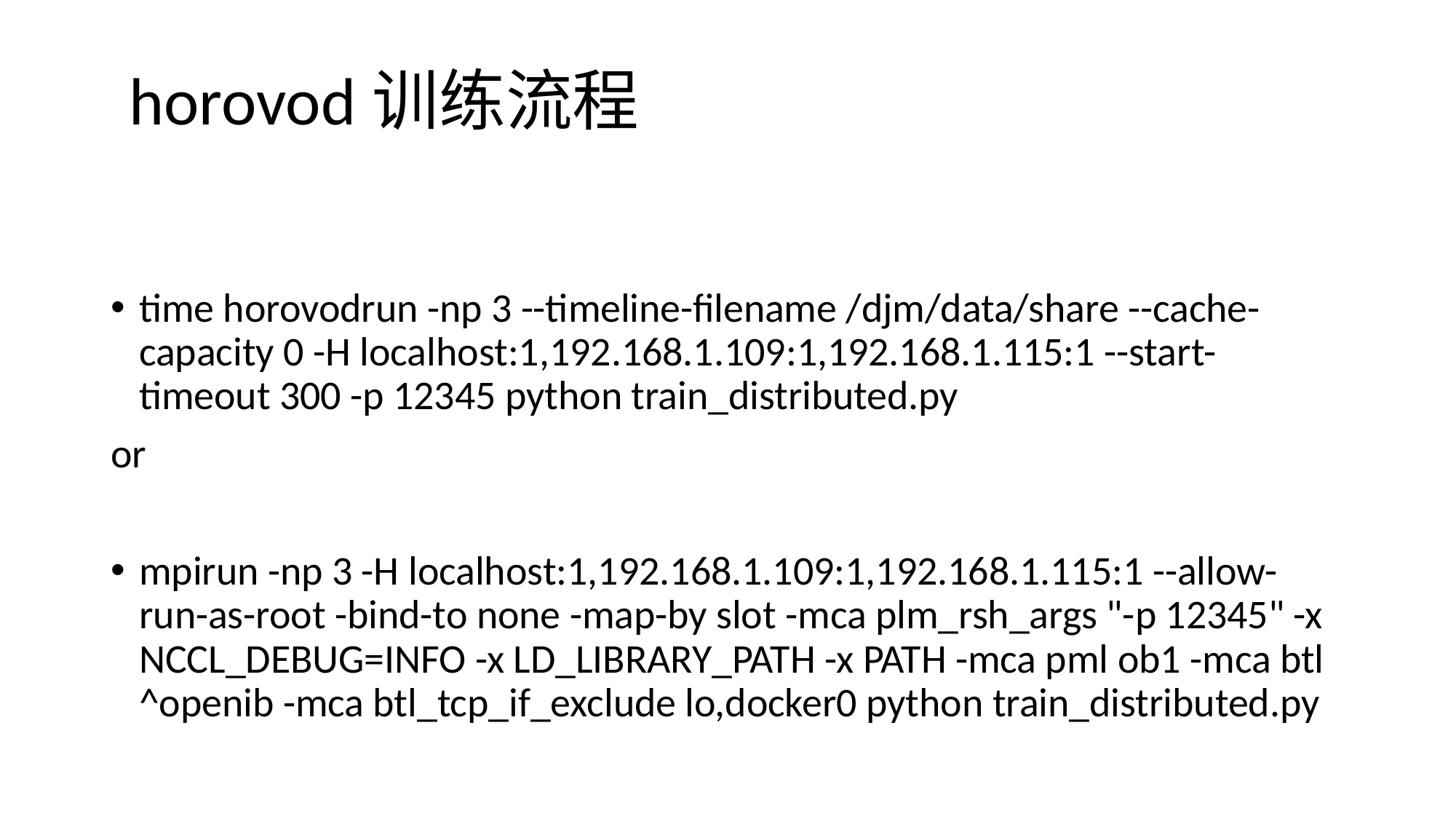

horovod训练流程

time horovodrun -np 3 --timeline-filename /djm/data/share --cache-capacity 0 -H localhost:1,192.168.1.109:1,192.168.1.115:1 --start-timeout 300 -p 12345 python train_distributed.py
or

mpirun -np 3 -H localhost:1,192.168.1.109:1,192.168.1.115:1 --allow-run-as-root -bind-to none -map-by slot -mca plm_rsh_args "-p 12345" -x NCCL_DEBUG=INFO -x LD_LIBRARY_PATH -x PATH -mca pml ob1 -mca btl ^openib -mca btl_tcp_if_exclude lo,docker0 python train_distributed.py